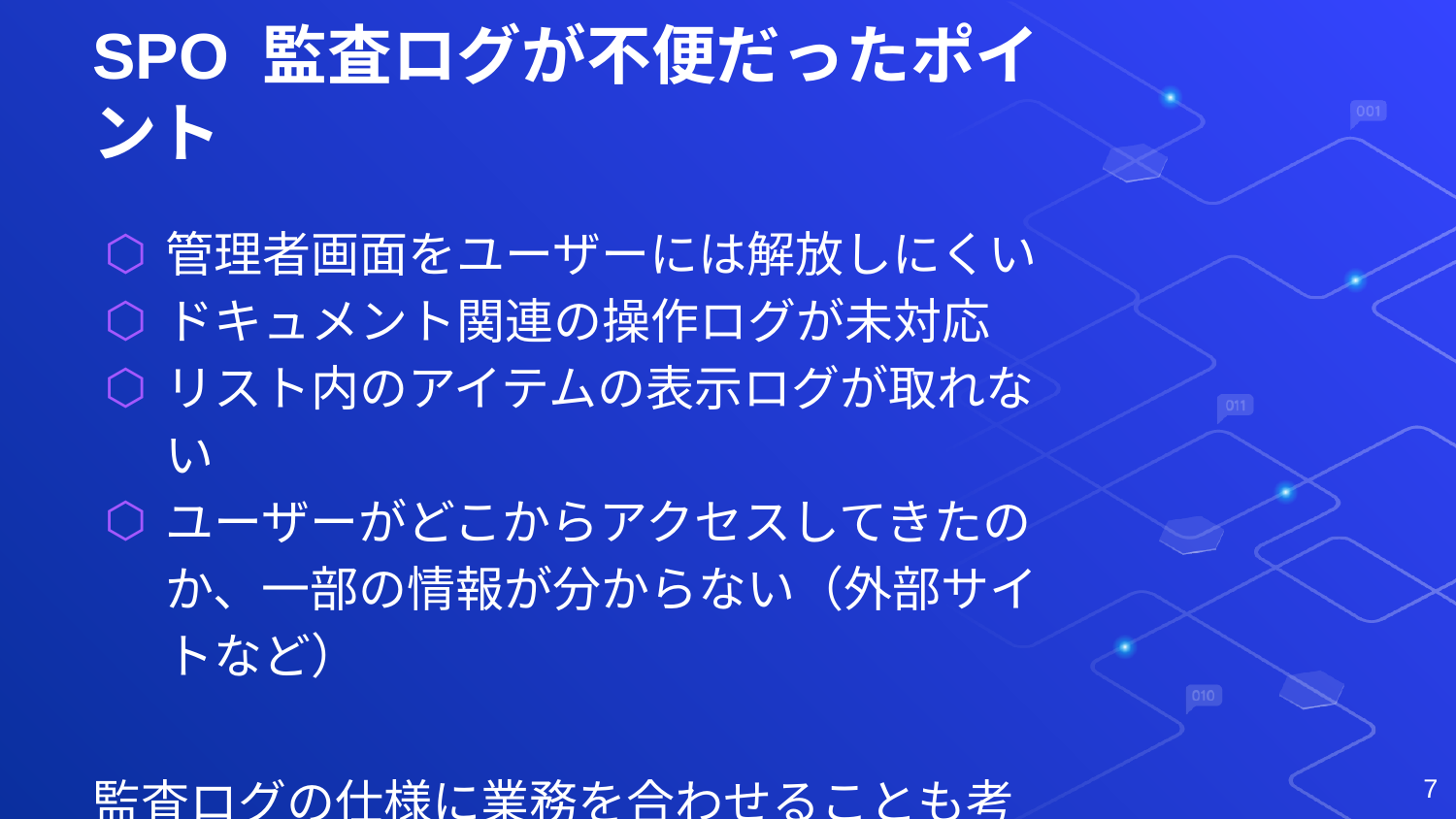

# SPO 監査ログが不便だったポイント
管理者画面をユーザーには解放しにくい
ドキュメント関連の操作ログが未対応
リスト内のアイテムの表示ログが取れない
ユーザーがどこからアクセスしてきたのか、一部の情報が分からない（外部サイトなど）

監査ログの仕様に業務を合わせることも考えたが、ユーザー影響やログ分析への影響が大きかった
7